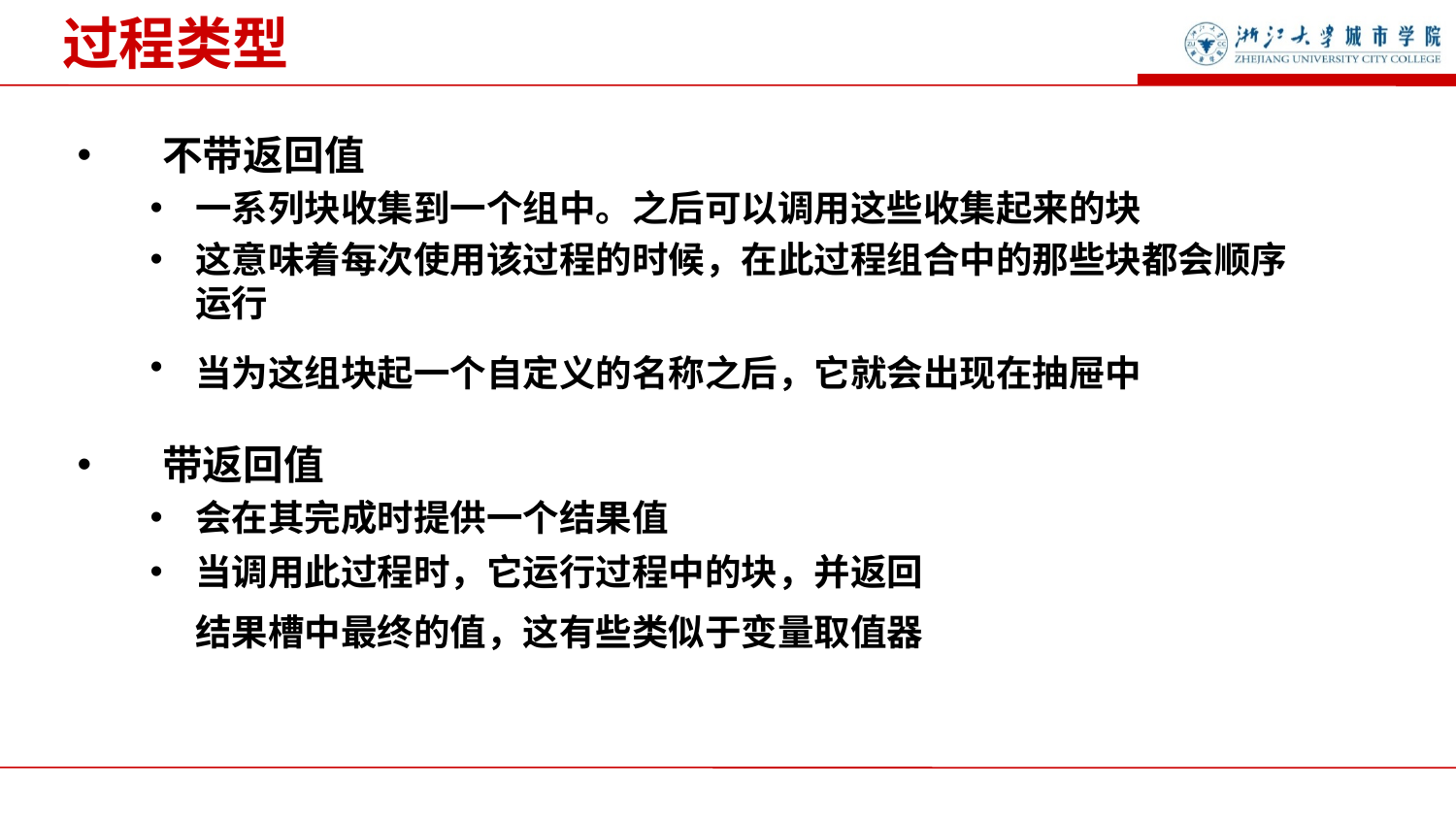

过程类型
不带返回值
一系列块收集到一个组中。之后可以调用这些收集起来的块
这意味着每次使用该过程的时候，在此过程组合中的那些块都会顺序运行
当为这组块起一个自定义的名称之后，它就会出现在抽屉中
带返回值
会在其完成时提供一个结果值
当调用此过程时，它运行过程中的块，并返回结果槽中最终的值，这有些类似于变量取值器